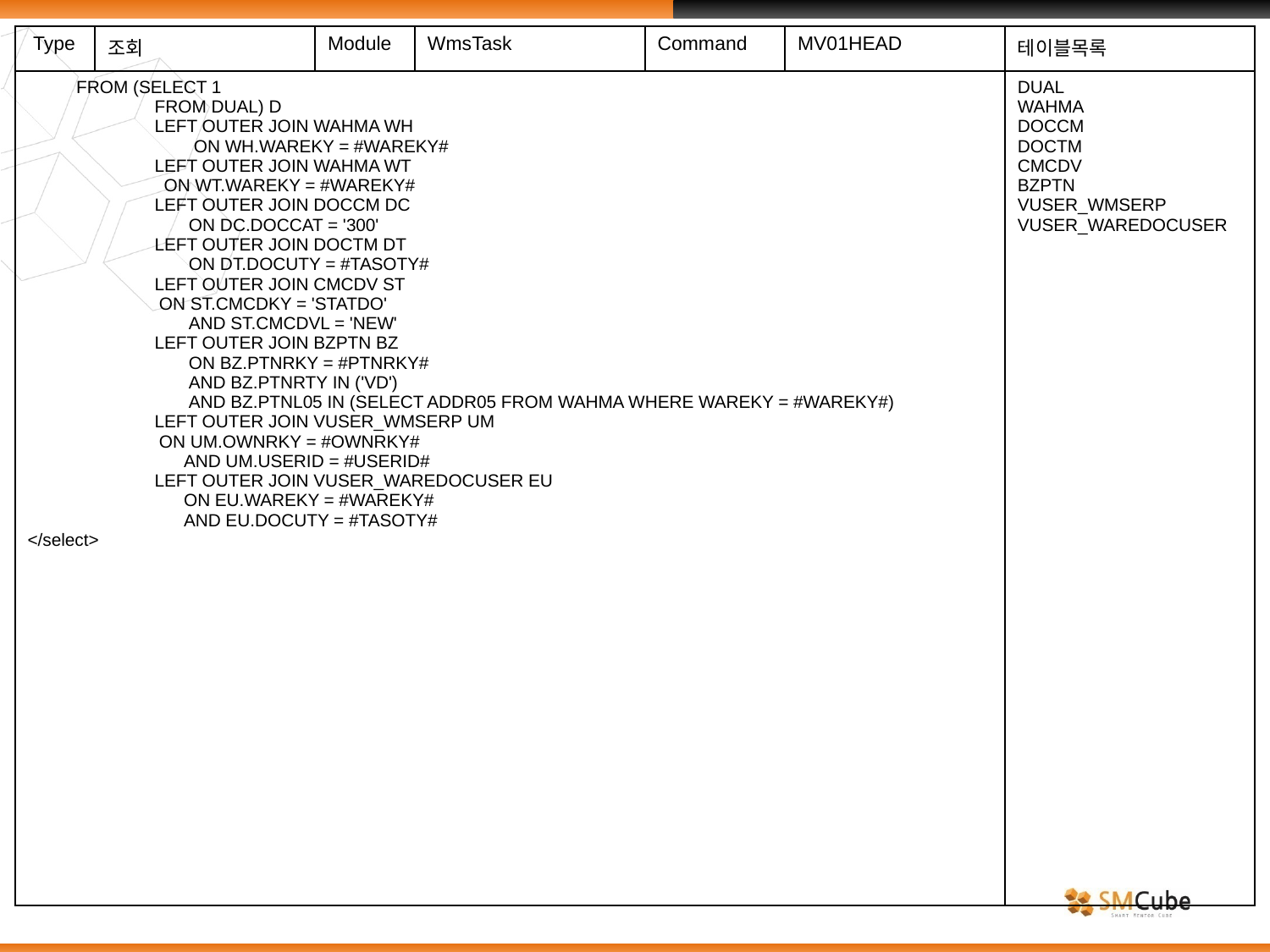

| Type | 조회 | Module | WmsTask | Command | MV01HEAD | 테이블목록 |
| --- | --- | --- | --- | --- | --- | --- |
| FROM (SELECT 1 FROM DUAL) D LEFT OUTER JOIN WAHMA WH ON WH.WAREKY = #WAREKY# LEFT OUTER JOIN WAHMA WT ON WT.WAREKY = #WAREKY# LEFT OUTER JOIN DOCCM DC ON DC.DOCCAT = '300' LEFT OUTER JOIN DOCTM DT ON DT.DOCUTY = #TASOTY# LEFT OUTER JOIN CMCDV ST ON ST.CMCDKY = 'STATDO' AND ST.CMCDVL = 'NEW' LEFT OUTER JOIN BZPTN BZ ON BZ.PTNRKY = #PTNRKY# AND BZ.PTNRTY IN ('VD') AND BZ.PTNL05 IN (SELECT ADDR05 FROM WAHMA WHERE WAREKY = #WAREKY#) LEFT OUTER JOIN VUSER\_WMSERP UM ON UM.OWNRKY = #OWNRKY# AND UM.USERID = #USERID# LEFT OUTER JOIN VUSER\_WAREDOCUSER EU ON EU.WAREKY = #WAREKY# AND EU.DOCUTY = #TASOTY# </select> |  |  |  |  |  | DUAL WAHMA DOCCM DOCTM CMCDV BZPTN VUSER\_WMSERP VUSER\_WAREDOCUSER |